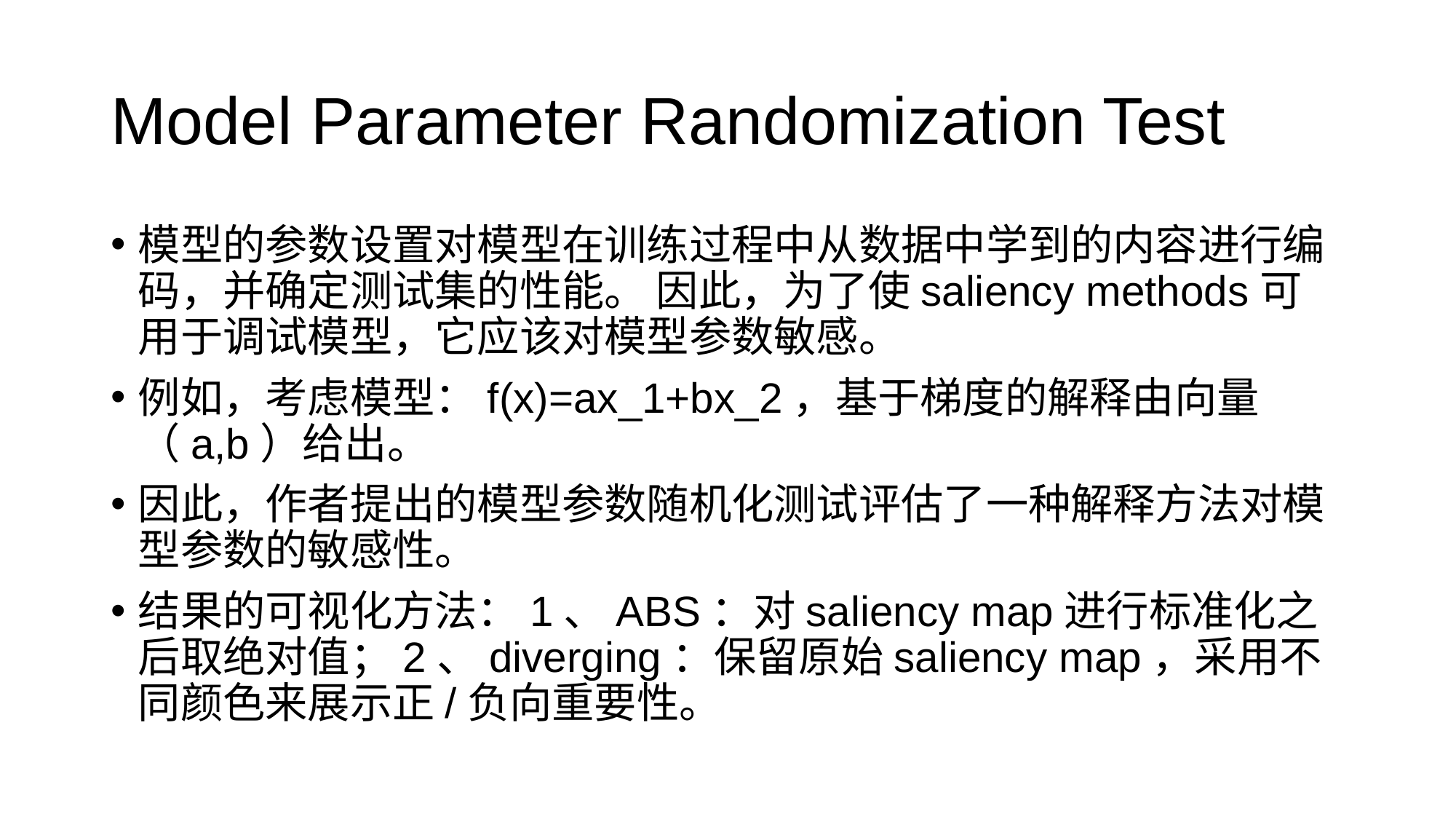

# Model Parameter Randomization Test
模型的参数设置对模型在训练过程中从数据中学到的内容进行编码，并确定测试集的性能。 因此，为了使saliency methods可用于调试模型，它应该对模型参数敏感。
例如，考虑模型：f(x)=ax_1+bx_2，基于梯度的解释由向量（a,b）给出。
因此，作者提出的模型参数随机化测试评估了一种解释方法对模型参数的敏感性。
结果的可视化方法：1、ABS：对saliency map进行标准化之后取绝对值；2、diverging：保留原始saliency map，采用不同颜色来展示正/负向重要性。